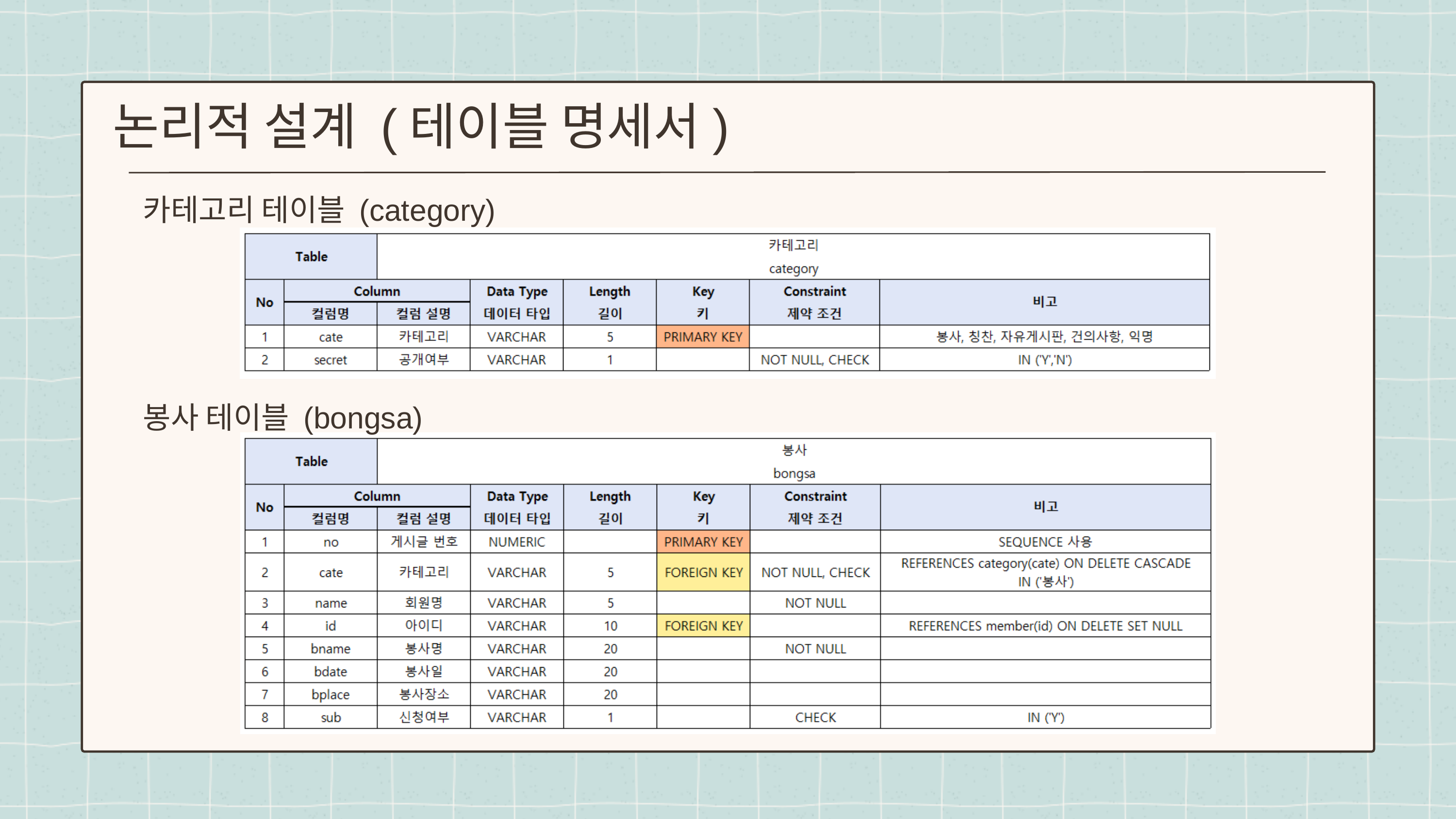

논리적 설계 (테이블 명세서)

카테고리 테이블 (category)

봉사 테이블 (bongsa)